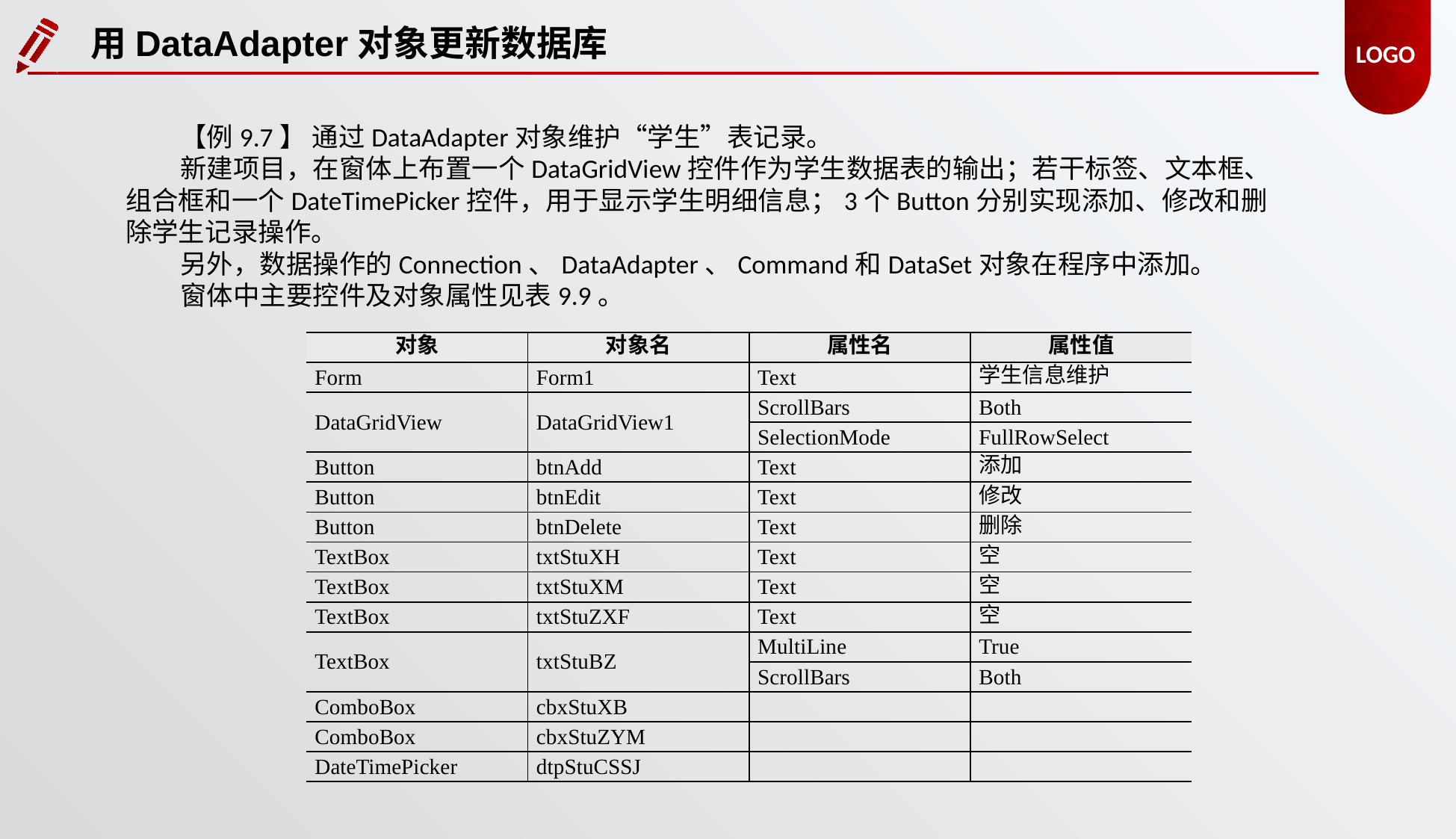

LOGO
用DataAdapter对象更新数据库

【例9.7】 通过DataAdapter对象维护“学生”表记录。
新建项目，在窗体上布置一个DataGridView控件作为学生数据表的输出；若干标签、文本框、组合框和一个DateTimePicker控件，用于显示学生明细信息；3个Button分别实现添加、修改和删除学生记录操作。
另外，数据操作的Connection、DataAdapter、Command和DataSet对象在程序中添加。
窗体中主要控件及对象属性见表9.9。
| 对象 | 对象名 | 属性名 | 属性值 |
| --- | --- | --- | --- |
| Form | Form1 | Text | 学生信息维护 |
| DataGridView | DataGridView1 | ScrollBars | Both |
|  |  | SelectionMode | FullRowSelect |
| Button | btnAdd | Text | 添加 |
| Button | btnEdit | Text | 修改 |
| Button | btnDelete | Text | 删除 |
| TextBox | txtStuXH | Text | 空 |
| TextBox | txtStuXM | Text | 空 |
| TextBox | txtStuZXF | Text | 空 |
| TextBox | txtStuBZ | MultiLine | True |
|  |  | ScrollBars | Both |
| ComboBox | cbxStuXB |  |  |
| ComboBox | cbxStuZYM |  |  |
| DateTimePicker | dtpStuCSSJ |  |  |